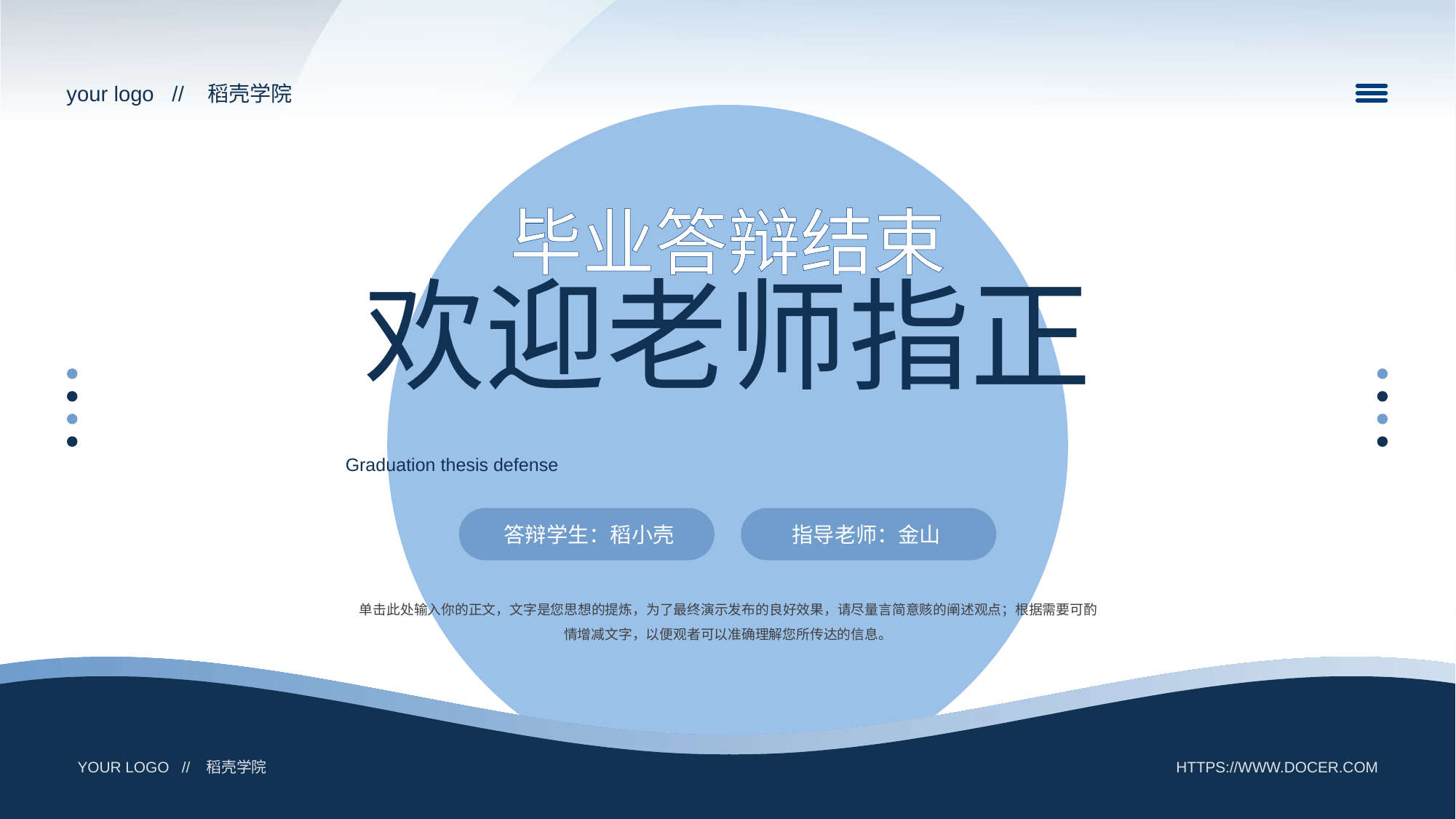

your logo   //   稻壳学院

毕业答辩结束
欢迎老师指正

Graduation thesis defense

答辩学生：稻小壳
指导老师：金山
单击此处输入你的正文，文字是您思想的提炼，为了最终演示发布的良好效果，请尽量言简意赅的阐述观点；根据需要可酌情增减文字，以便观者可以准确理解您所传达的信息。

your logo   //   稻壳学院
https://www.docer.com